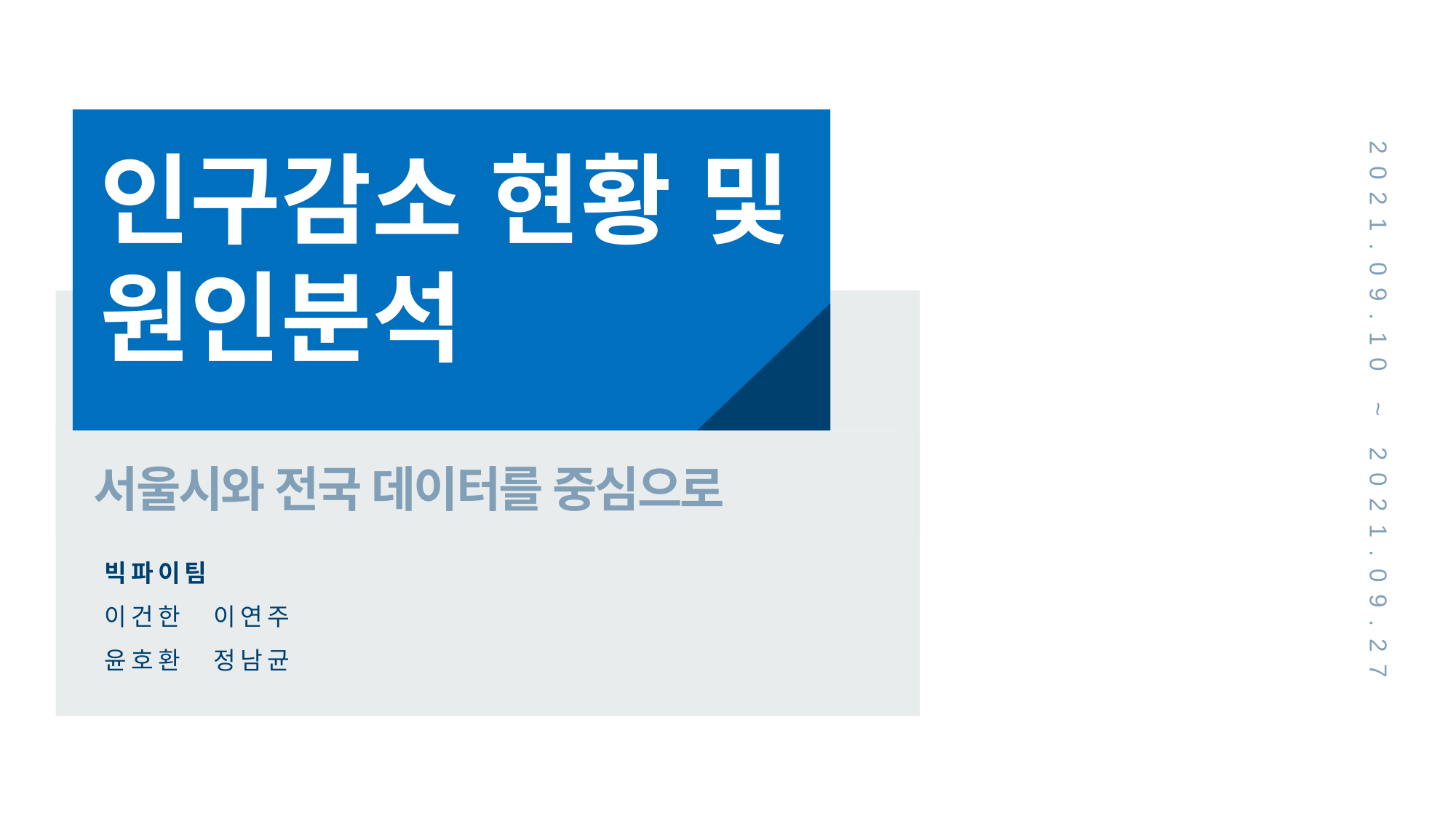

인구감소 현황 및 원인분석

2021.09.10 ~ 2021.09.27

서울시와 전국 데이터를 중심으로
빅파이팀
이건한	이연주
윤호환	정남균